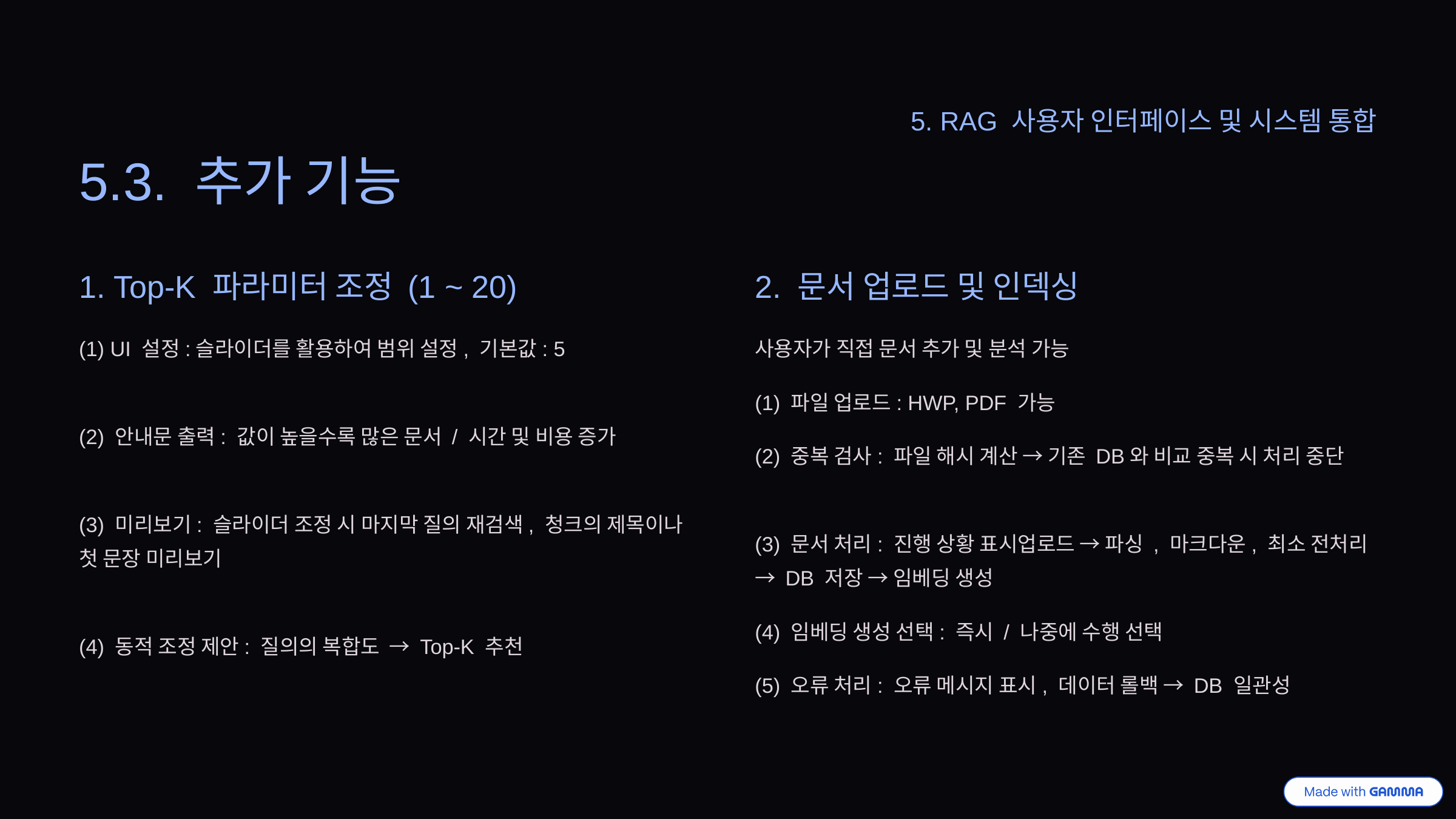

5. RAG 사용자 인터페이스 및 시스템 통합
5.3. 추가 기능
1. Top-K 파라미터 조정 (1 ~ 20)
2. 문서 업로드 및 인덱싱
(1) UI 설정:슬라이더를 활용하여 범위 설정, 기본값: 5
사용자가 직접 문서 추가 및 분석 가능
(1) 파일 업로드: HWP, PDF 가능
(2) 안내문 출력: 값이 높을수록 많은 문서 / 시간 및 비용 증가
(2) 중복 검사: 파일 해시 계산 → 기존 DB와 비교 중복 시 처리 중단
(3) 미리보기: 슬라이더 조정 시 마지막 질의 재검색, 청크의 제목이나 첫 문장 미리보기
(3) 문서 처리: 진행 상황 표시업로드 → 파싱 , 마크다운, 최소 전처리 → DB 저장 → 임베딩 생성
(4) 임베딩 생성 선택: 즉시 / 나중에 수행 선택
(4) 동적 조정 제안: 질의의 복합도  → Top-K 추천
(5) 오류 처리: 오류 메시지 표시, 데이터 롤백 → DB 일관성